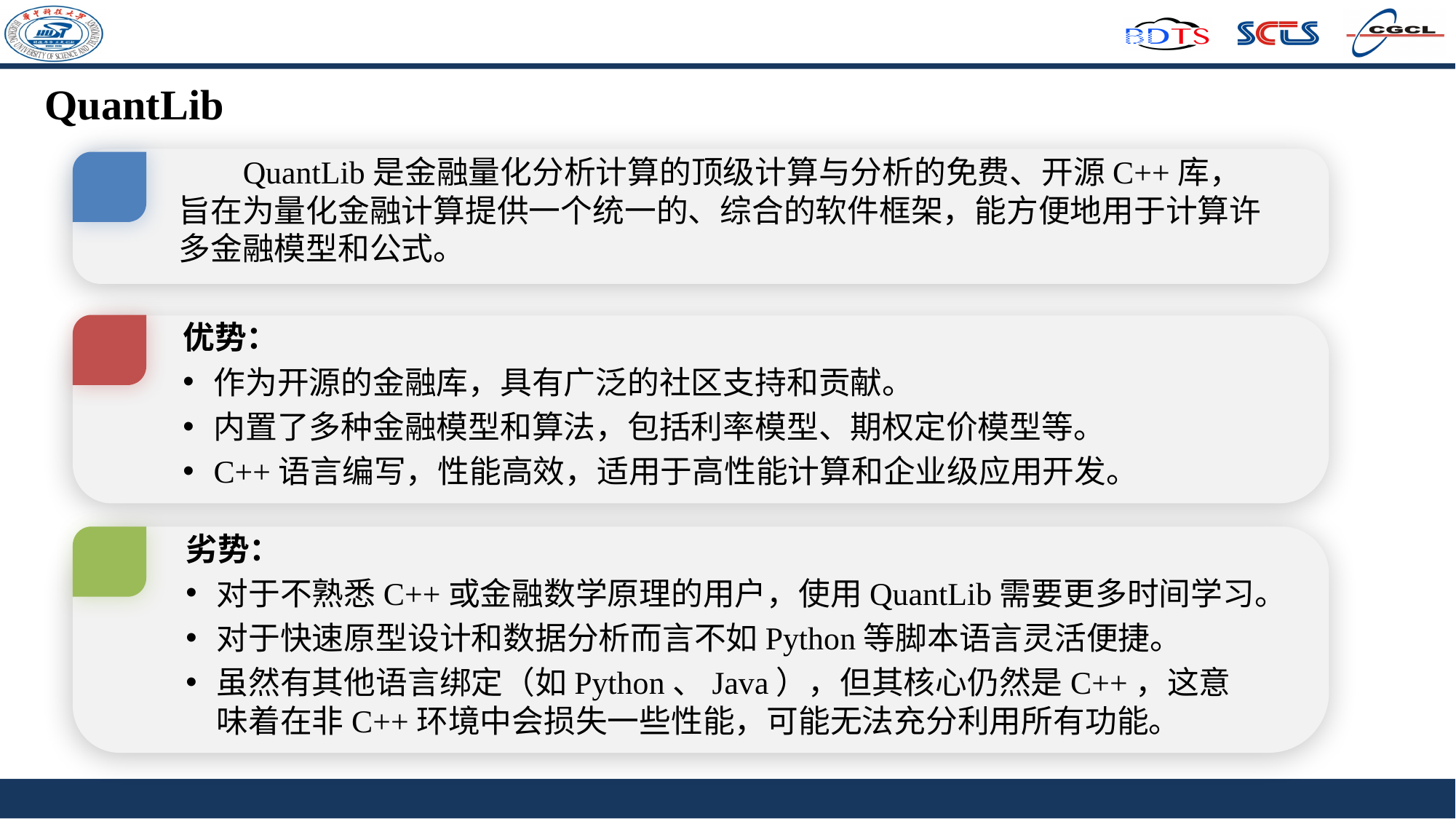

QuantLib
        QuantLib是金融量化分析计算的顶级计算与分析的免费、开源C++库，旨在为量化金融计算提供一个统一的、综合的软件框架，能方便地用于计算许多金融模型和公式。

优势：
作为开源的金融库，具有广泛的社区支持和贡献。
内置了多种金融模型和算法，包括利率模型、期权定价模型等。
C++语言编写，性能高效，适用于高性能计算和企业级应用开发。
劣势：
对于不熟悉C++或金融数学原理的用户，使用QuantLib需要更多时间学习。
对于快速原型设计和数据分析而言不如Python等脚本语言灵活便捷。
虽然有其他语言绑定（如Python、Java），但其核心仍然是C++，这意味着在非C++环境中会损失一些性能，可能无法充分利用所有功能。

9